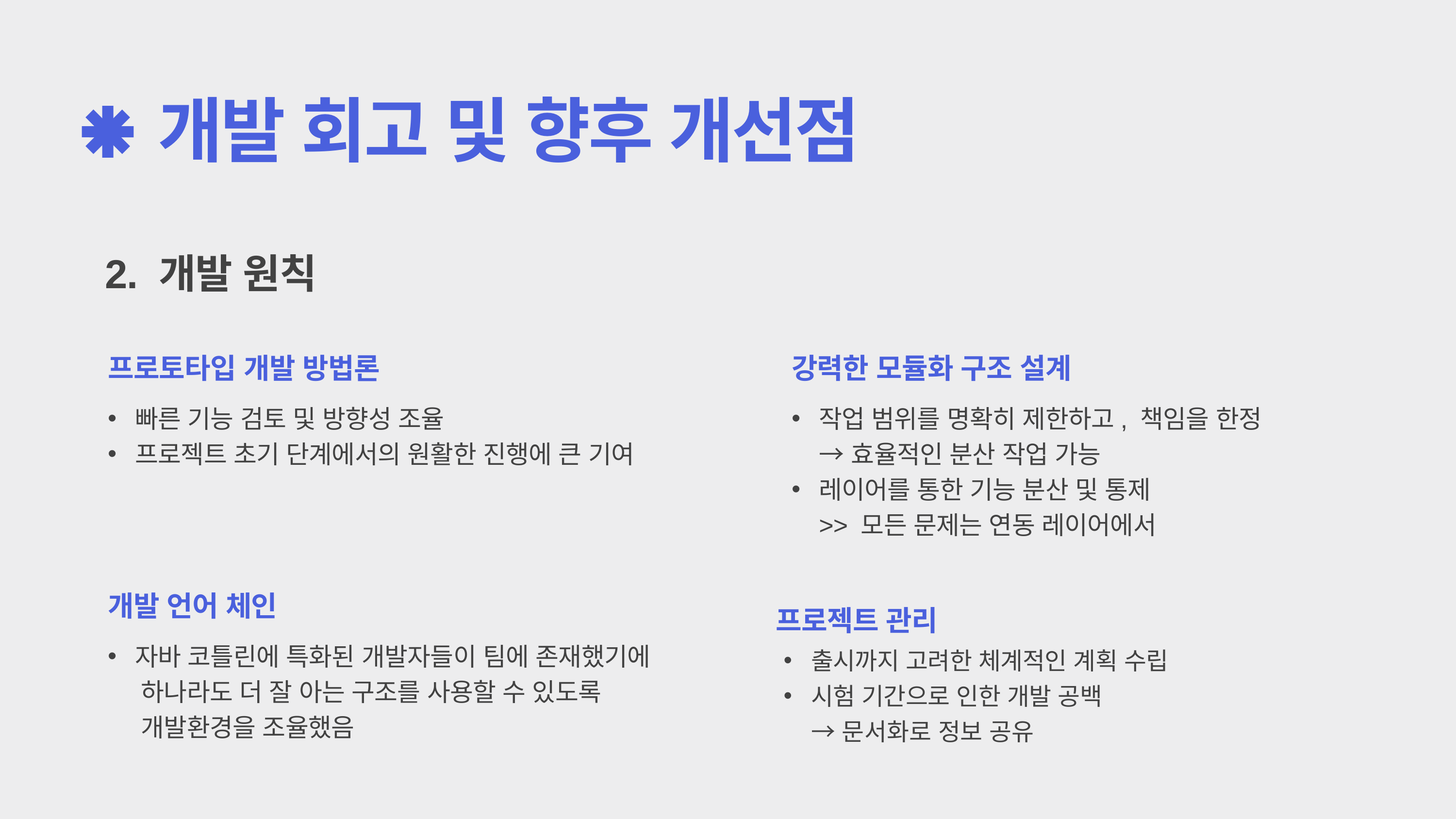

개발 회고 및 향후 개선점

2. 개발 원칙
프로토타입 개발 방법론
빠른 기능 검토 및 방향성 조율
프로젝트 초기 단계에서의 원활한 진행에 큰 기여
강력한 모듈화 구조 설계
작업 범위를 명확히 제한하고, 책임을 한정
→ 효율적인 분산 작업 가능
레이어를 통한 기능 분산 및 통제
    >> 모든 문제는 연동 레이어에서
개발 언어 체인
자바 코틀린에 특화된 개발자들이 팀에 존재했기에
    하나라도 더 잘 아는 구조를 사용할 수 있도록
    개발환경을 조율했음
프로젝트 관리
출시까지 고려한 체계적인 계획 수립
시험 기간으로 인한 개발 공백
→ 문서화로 정보 공유